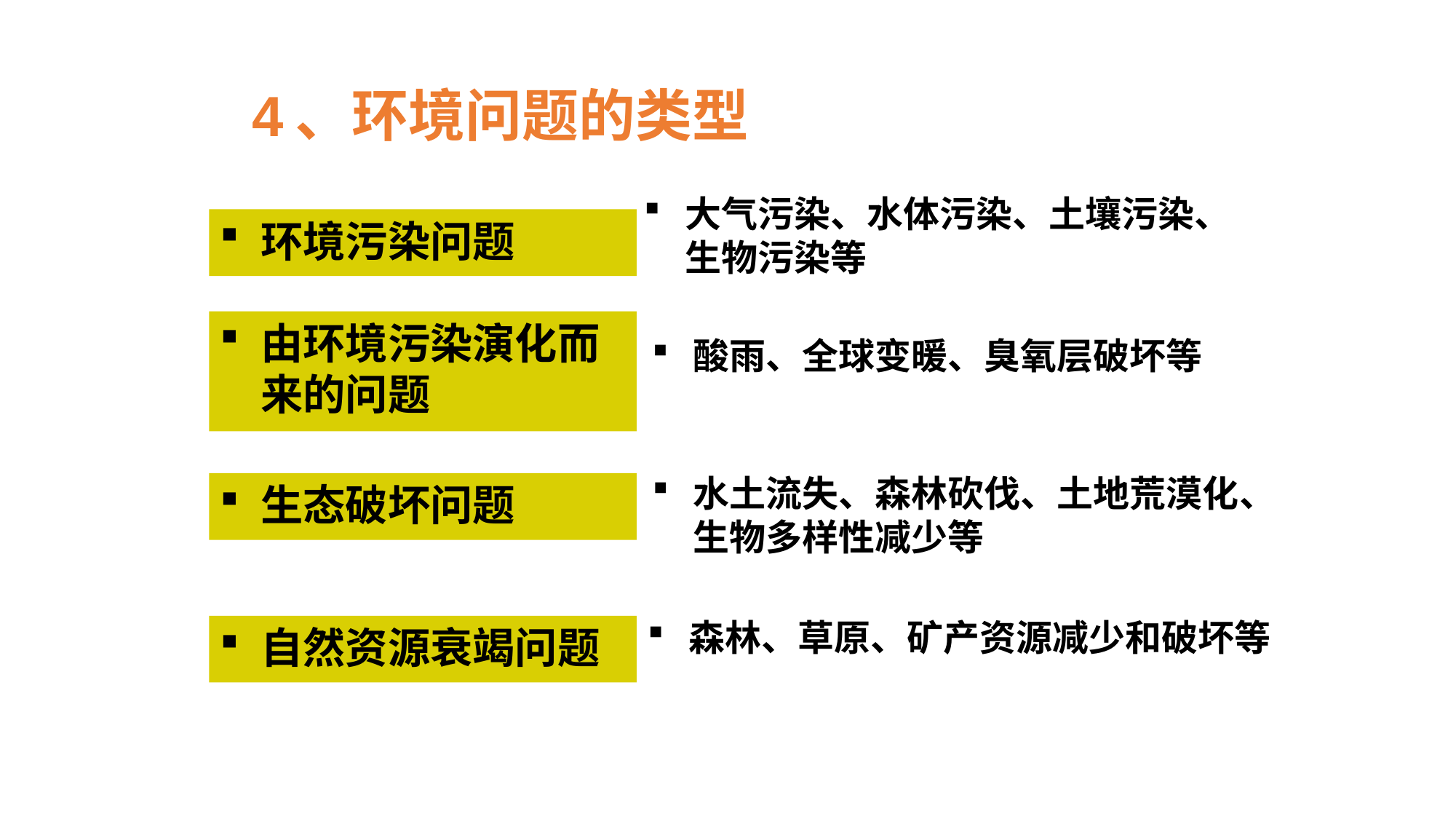

# 4、环境问题的类型
大气污染、水体污染、土壤污染、生物污染等
环境污染问题
由环境污染演化而来的问题
酸雨、全球变暖、臭氧层破坏等
水土流失、森林砍伐、土地荒漠化、生物多样性减少等
生态破坏问题
森林、草原、矿产资源减少和破坏等
自然资源衰竭问题